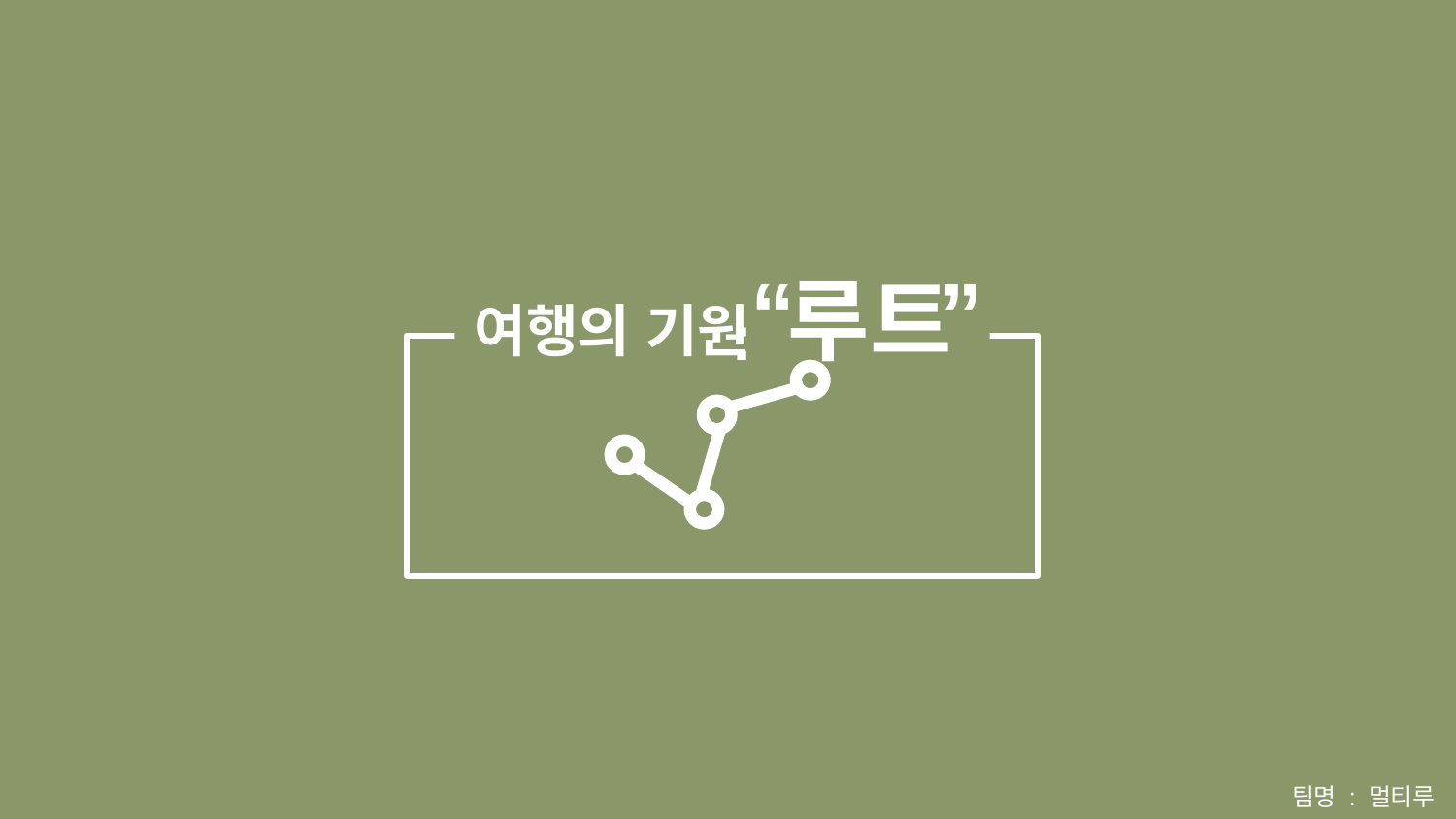

”
“
루트
여행의 기원
:

팀명 : 멀티루